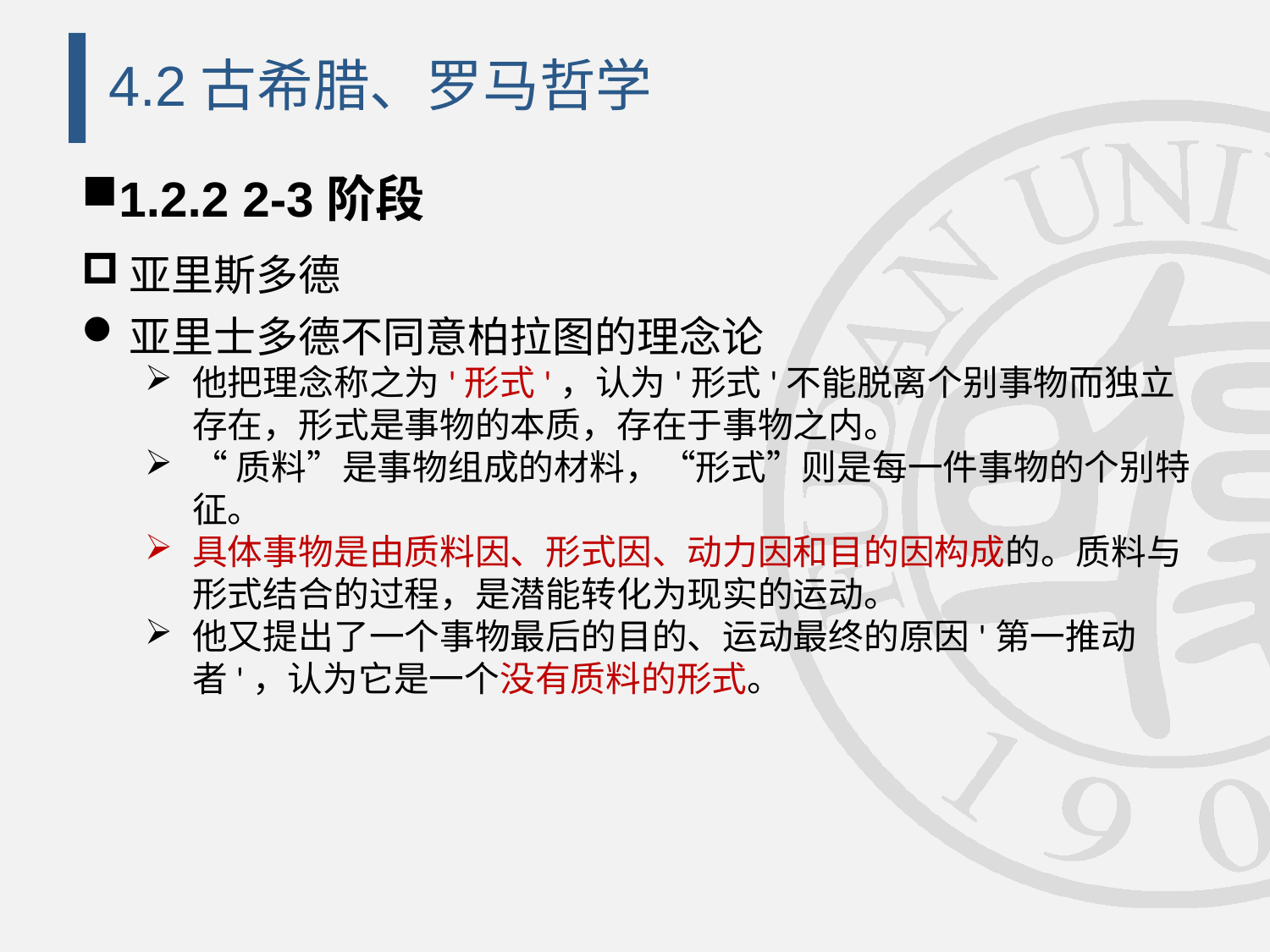

# 4.2古希腊、罗马哲学
1.2.2 2-3阶段
亚里斯多德
亚里士多德不同意柏拉图的理念论
他把理念称之为'形式'，认为'形式'不能脱离个别事物而独立存在，形式是事物的本质，存在于事物之内。
“质料”是事物组成的材料，“形式”则是每一件事物的个别特征。
具体事物是由质料因、形式因、动力因和目的因构成的。质料与形式结合的过程，是潜能转化为现实的运动。
他又提出了一个事物最后的目的、运动最终的原因'第一推动者'，认为它是一个没有质料的形式。